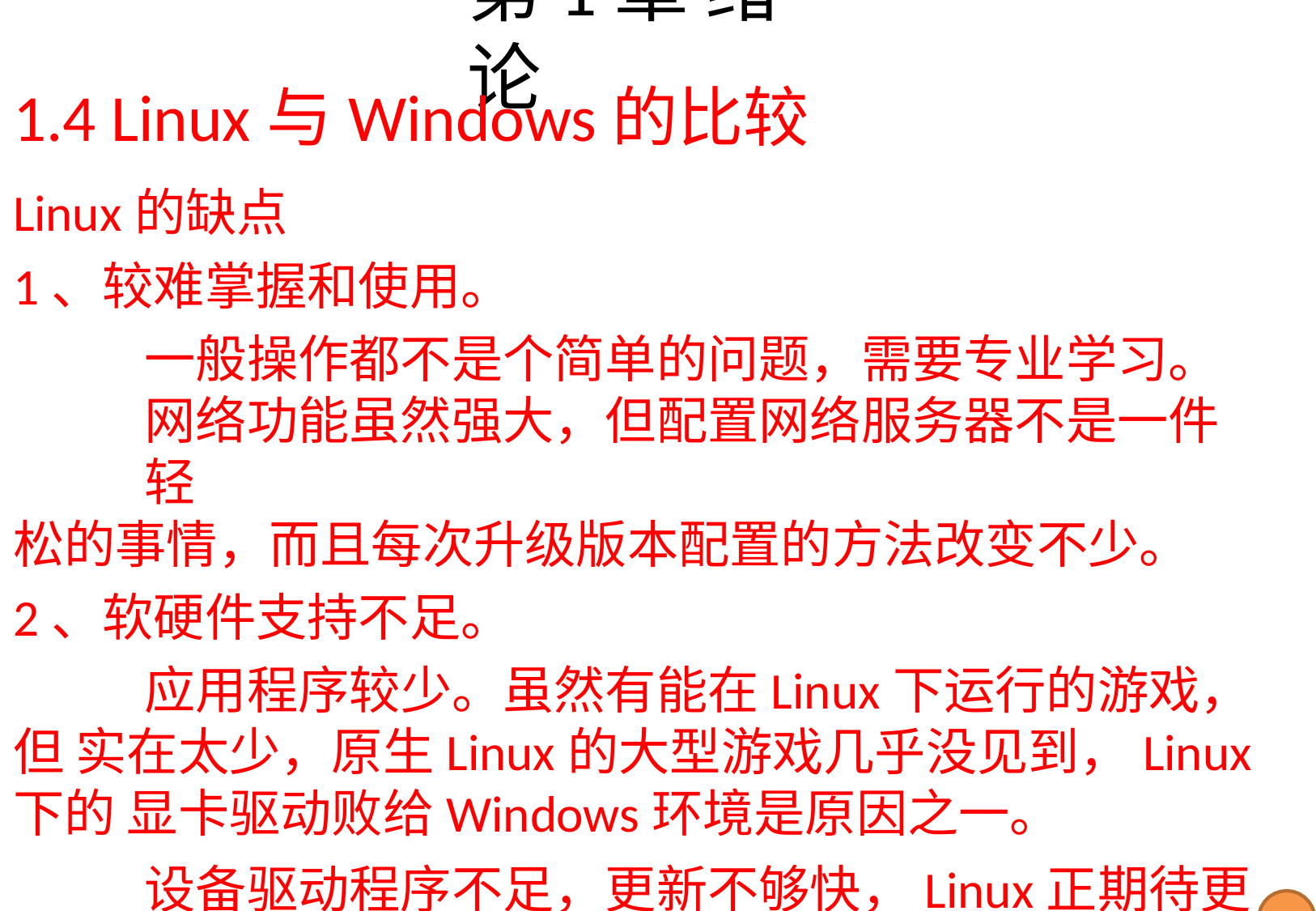

# 第1章 绪论
1.4 Linux与Windows的比较
Linux的缺点
1、较难掌握和使用。
一般操作都不是个简单的问题，需要专业学习。  网络功能虽然强大，但配置网络服务器不是一件轻
松的事情，而且每次升级版本配置的方法改变不少。
2、软硬件支持不足。
应用程序较少。虽然有能在Linux下运行的游戏，但 实在太少，原生Linux的大型游戏几乎没见到，Linux下的 显卡驱动败给Windows环境是原因之一。
设备驱动程序不足，更新不够快，Linux正期待更多 硬件厂商的支持。